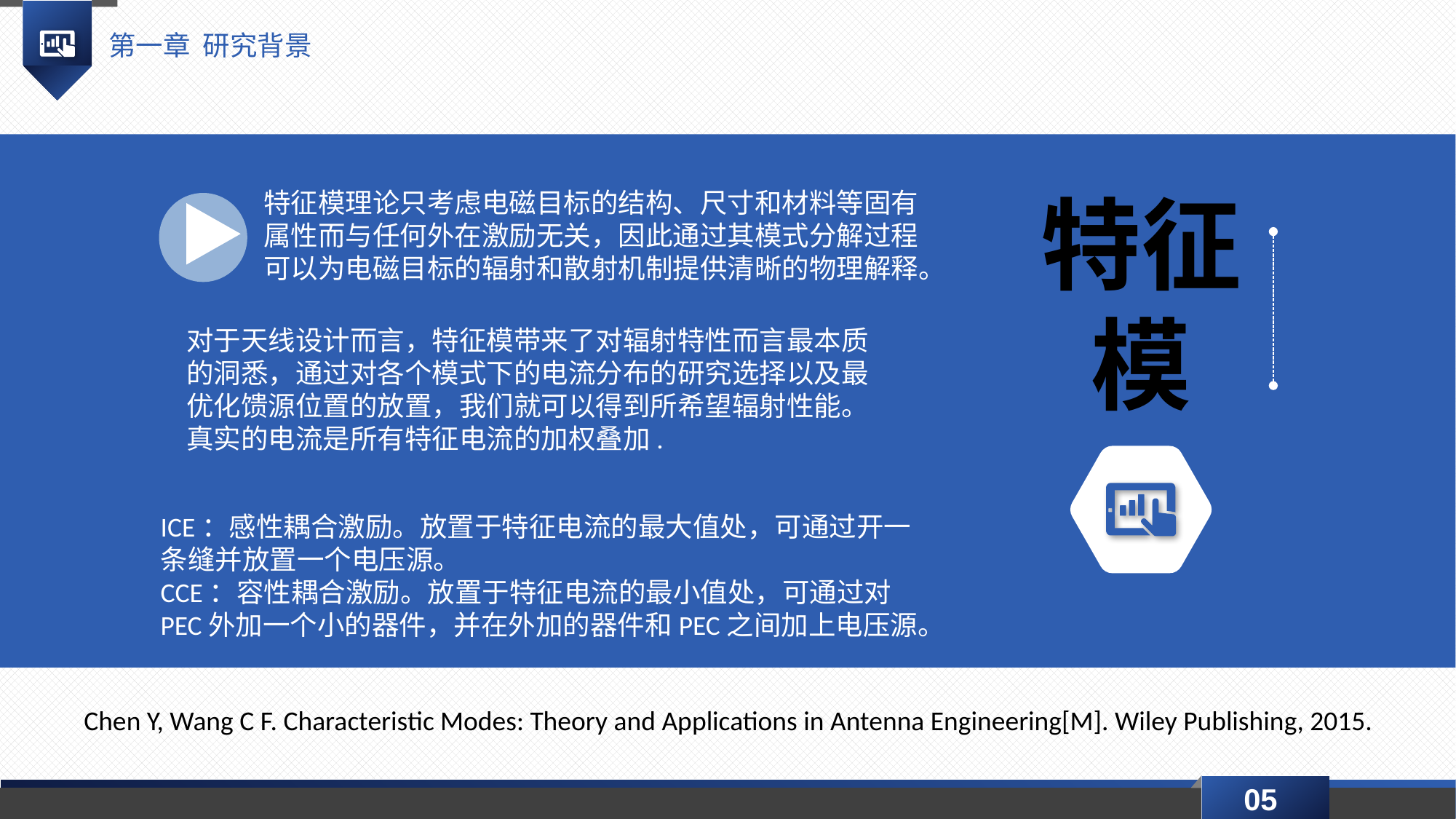

第一章  研究背景

特征模
特征模理论只考虑电磁目标的结构、尺寸和材料等固有属性而与任何外在激励无关，因此通过其模式分解过程可以为电磁目标的辐射和散射机制提供清晰的物理解释。

对于天线设计而言，特征模带来了对辐射特性而言最本质的洞悉，通过对各个模式下的电流分布的研究选择以及最优化馈源位置的放置，我们就可以得到所希望辐射性能。
真实的电流是所有特征电流的加权叠加.

ICE：感性耦合激励。放置于特征电流的最大值处，可通过开一条缝并放置一个电压源。
CCE：容性耦合激励。放置于特征电流的最小值处，可通过对PEC外加一个小的器件，并在外加的器件和PEC之间加上电压源。
Chen Y, Wang C F. Characteristic Modes: Theory and Applications in Antenna Engineering[M]. Wiley Publishing, 2015.

05